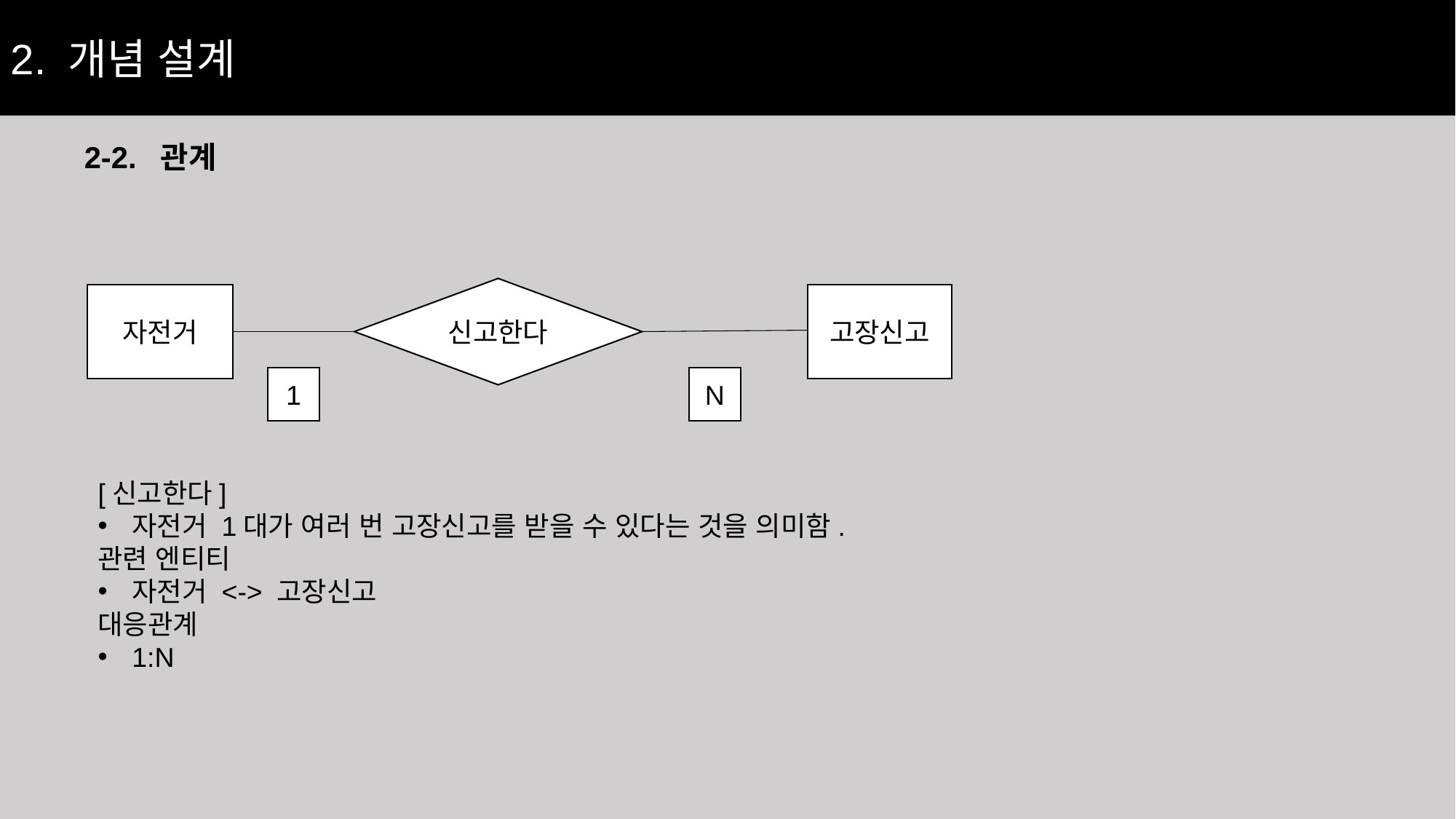

2. 개념 설계
2-2.  관계
신고한다
자전거
고장신고
1
N
[신고한다]
자전거 1대가 여러 번 고장신고를 받을 수 있다는 것을 의미함.
관련 엔티티
자전거 <-> 고장신고
대응관계
1:N
23